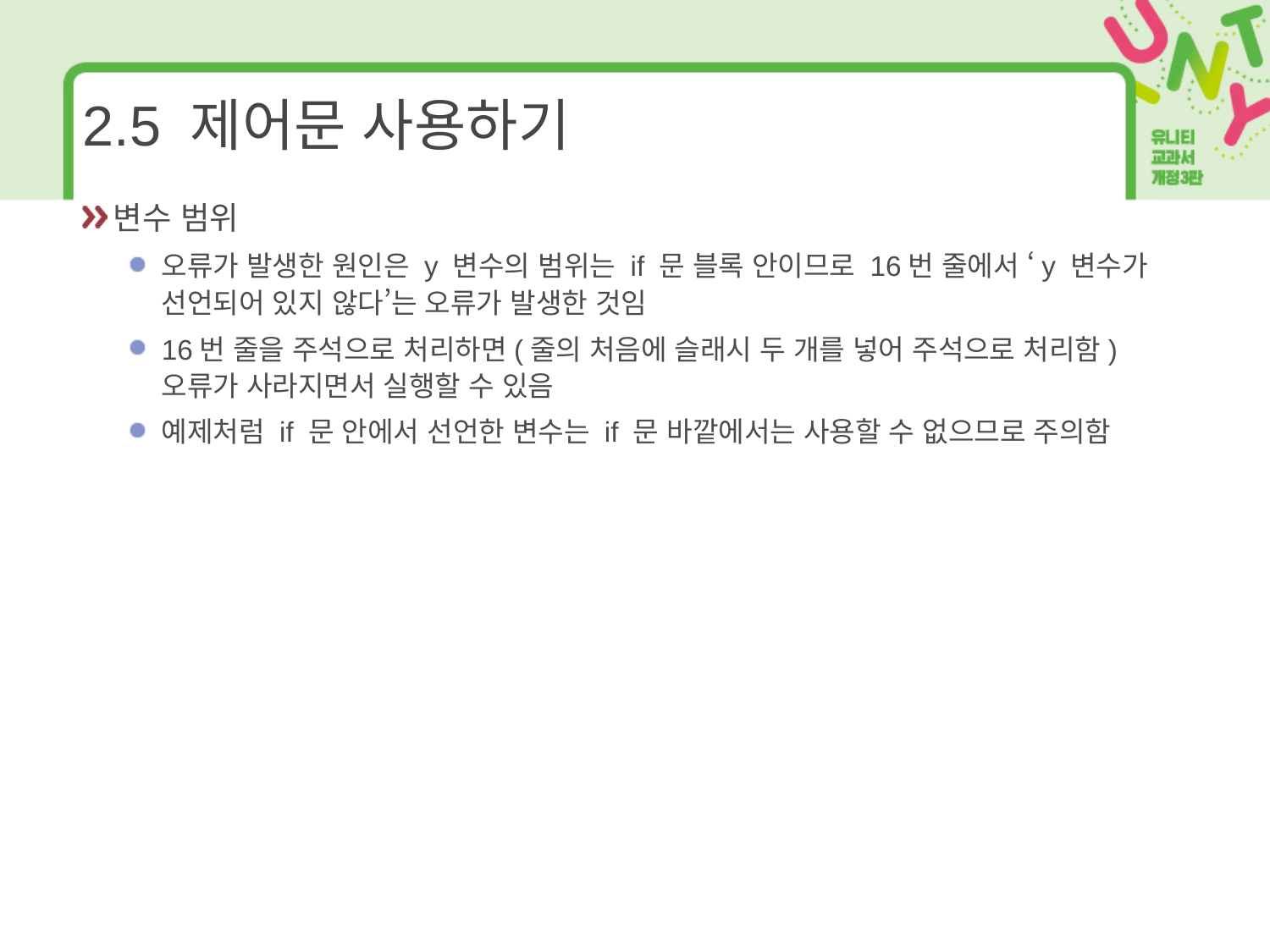

# 2.5 제어문 사용하기
변수 범위
오류가 발생한 원인은 y 변수의 범위는 if 문 블록 안이므로 16번 줄에서 ‘y 변수가 선언되어 있지 않다’는 오류가 발생한 것임
16번 줄을 주석으로 처리하면(줄의 처음에 슬래시 두 개를 넣어 주석으로 처리함) 오류가 사라지면서 실행할 수 있음
예제처럼 if 문 안에서 선언한 변수는 if 문 바깥에서는 사용할 수 없으므로 주의함